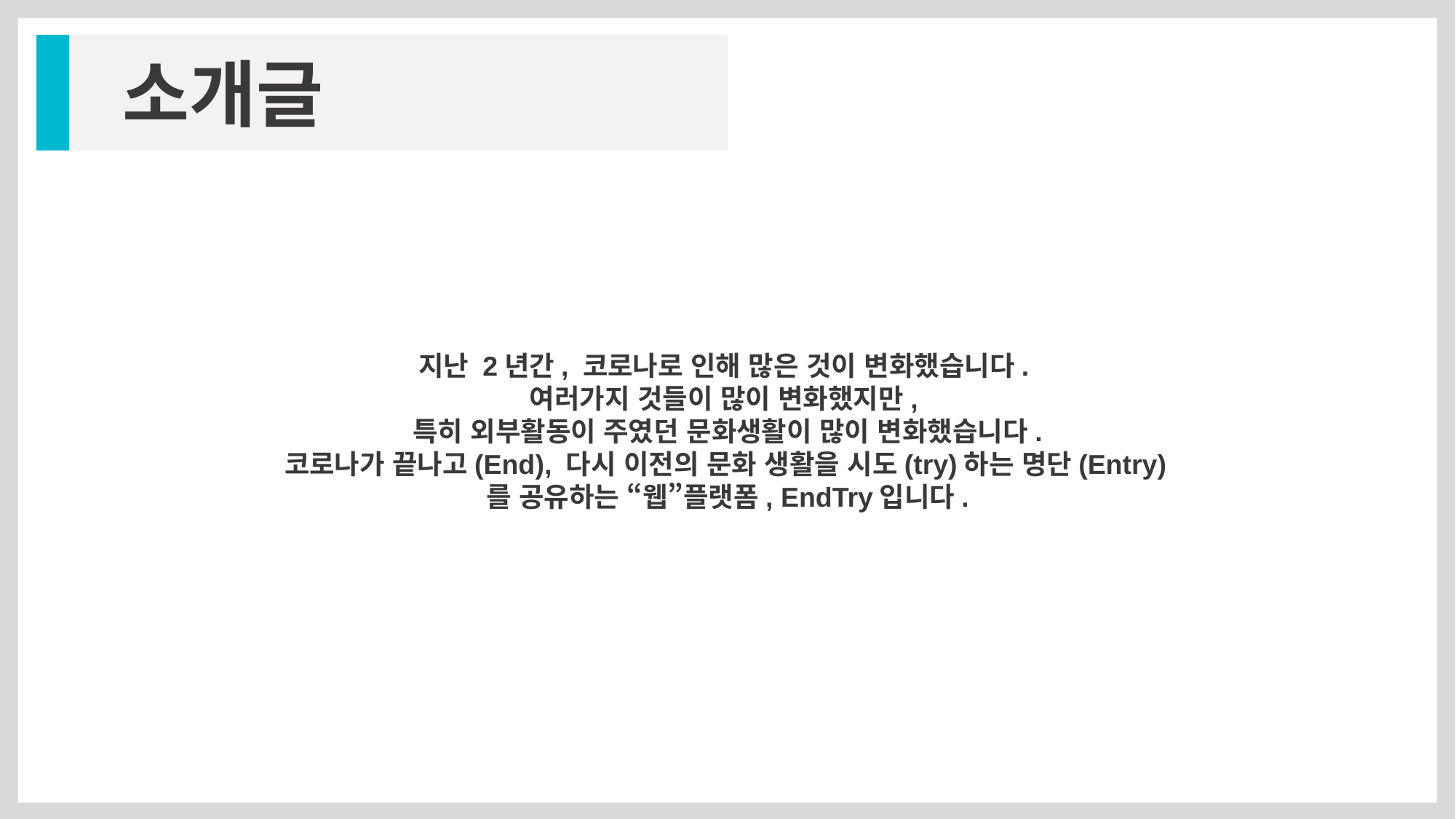

소개글
지난 2년간, 코로나로 인해 많은 것이 변화했습니다.
여러가지 것들이 많이 변화했지만,
특히 외부활동이 주였던 문화생활이 많이 변화했습니다.
코로나가 끝나고(End), 다시 이전의 문화 생활을 시도(try)하는 명단(Entry)를 공유하는 “웹”플랫폼, EndTry입니다.